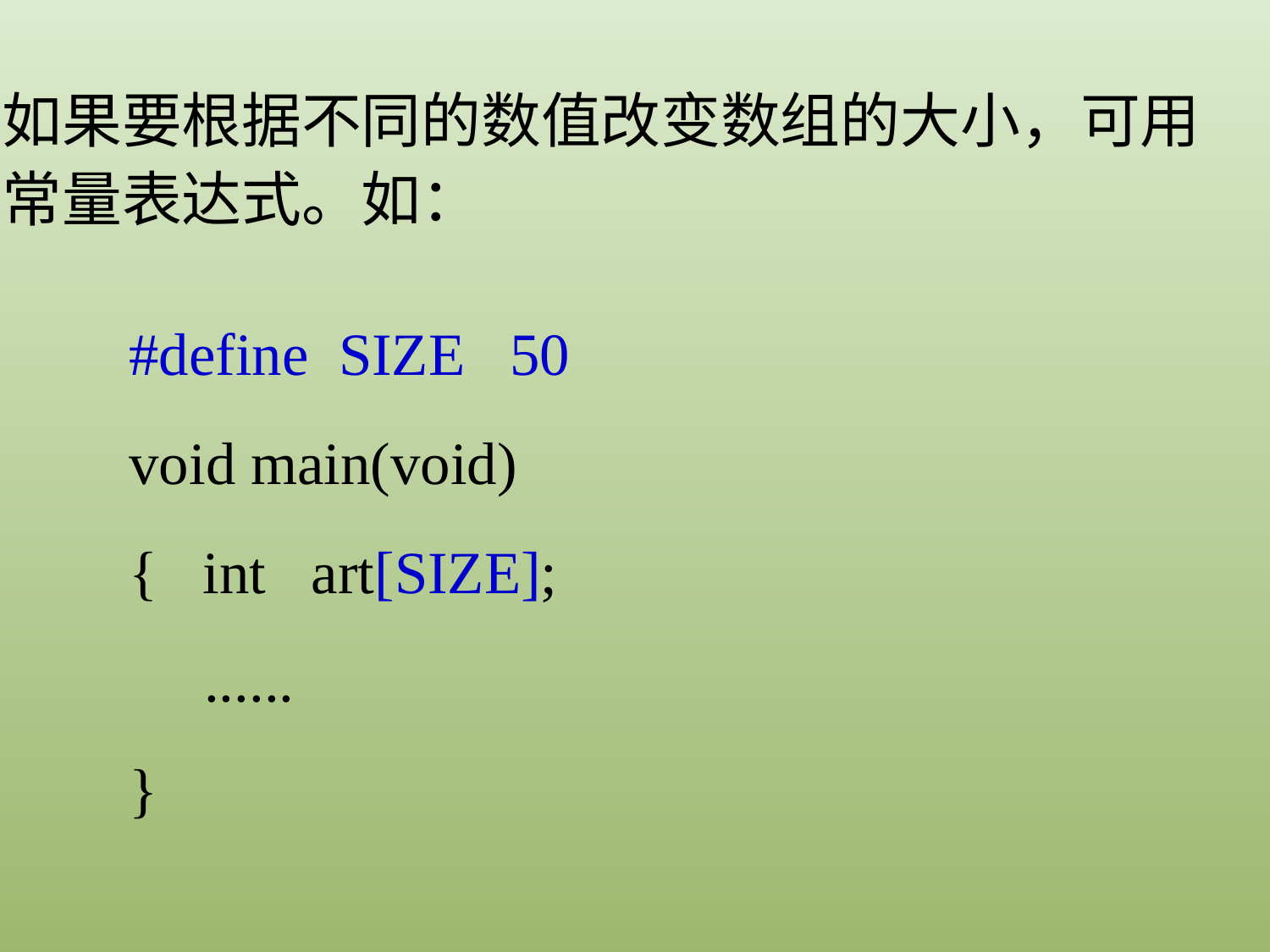

如果要根据不同的数值改变数组的大小，可用常量表达式。如：
#define  SIZE   50
void main(void)
{   int   art[SIZE];
     ......
}
292